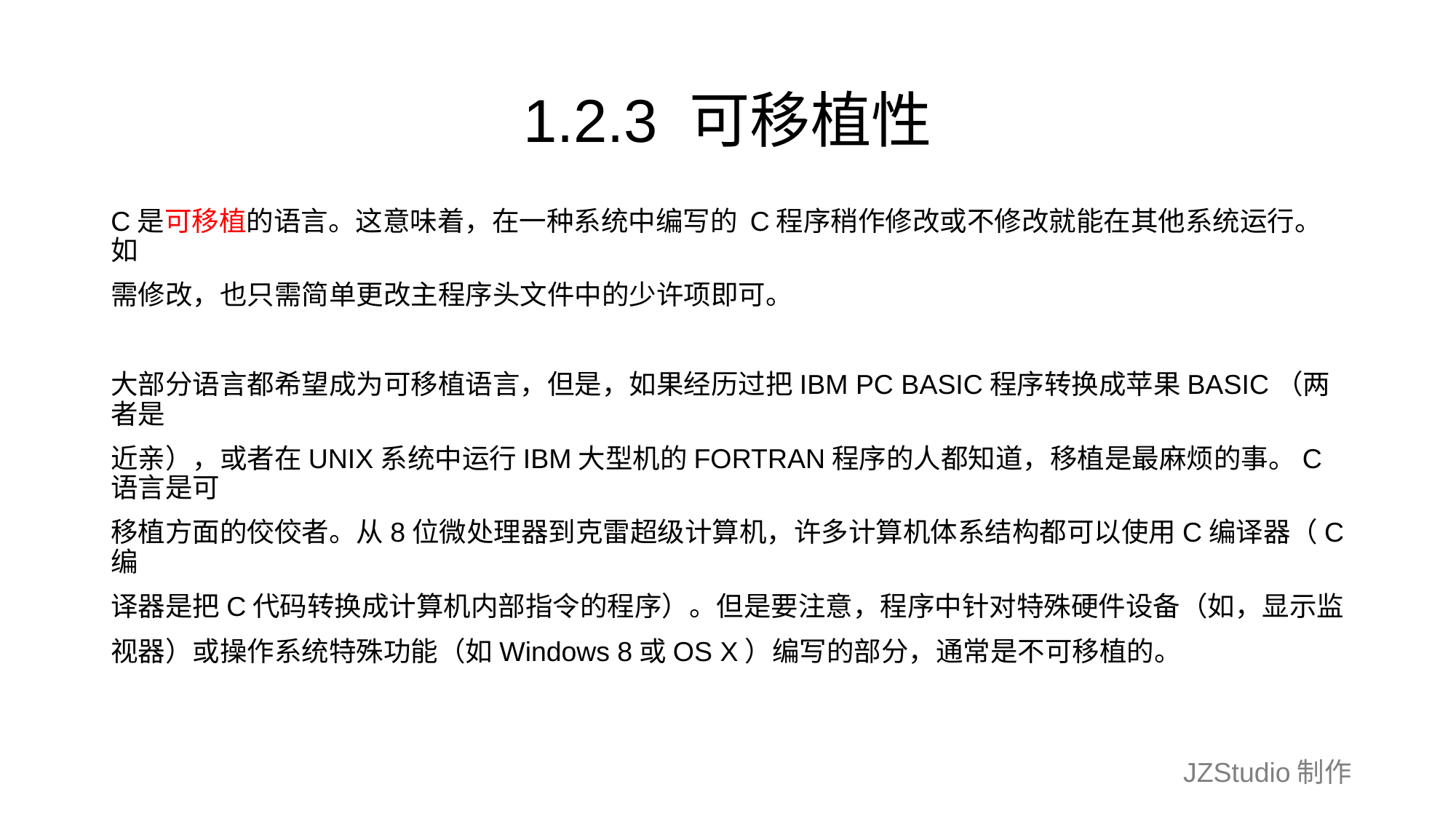

# 1.2.3 可移植性
C是可移植的语言。这意味着，在一种系统中编写的 C程序稍作修改或不修改就能在其他系统运行。如
需修改，也只需简单更改主程序头文件中的少许项即可。

大部分语言都希望成为可移植语言，但是，如果经历过把IBM PC BASIC程序转换成苹果BASIC（两者是
近亲），或者在UNIX系统中运行IBM大型机的FORTRAN程序的人都知道，移植是最麻烦的事。C语言是可
移植方面的佼佼者。从8位微处理器到克雷超级计算机，许多计算机体系结构都可以使用C编译器（C编
译器是把C代码转换成计算机内部指令的程序）。但是要注意，程序中针对特殊硬件设备（如，显示监
视器）或操作系统特殊功能（如Windows 8或OS X）编写的部分，通常是不可移植的。